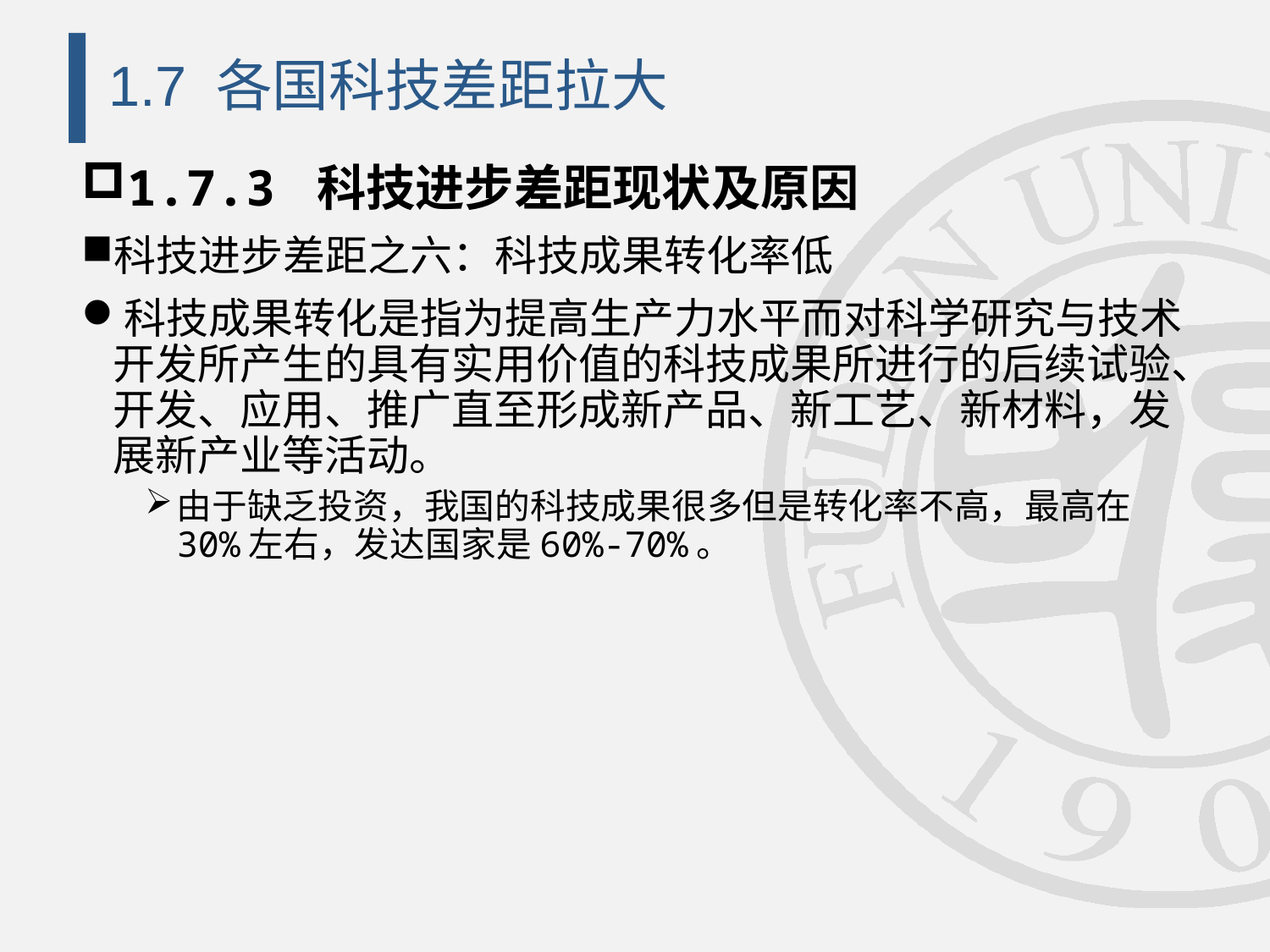

# 1.7 各国科技差距拉大
1.7.3 科技进步差距现状及原因
科技进步差距之六：科技成果转化率低
科技成果转化是指为提高生产力水平而对科学研究与技术开发所产生的具有实用价值的科技成果所进行的后续试验、开发、应用、推广直至形成新产品、新工艺、新材料，发展新产业等活动。
由于缺乏投资，我国的科技成果很多但是转化率不高，最高在30%左右，发达国家是60%-70%。